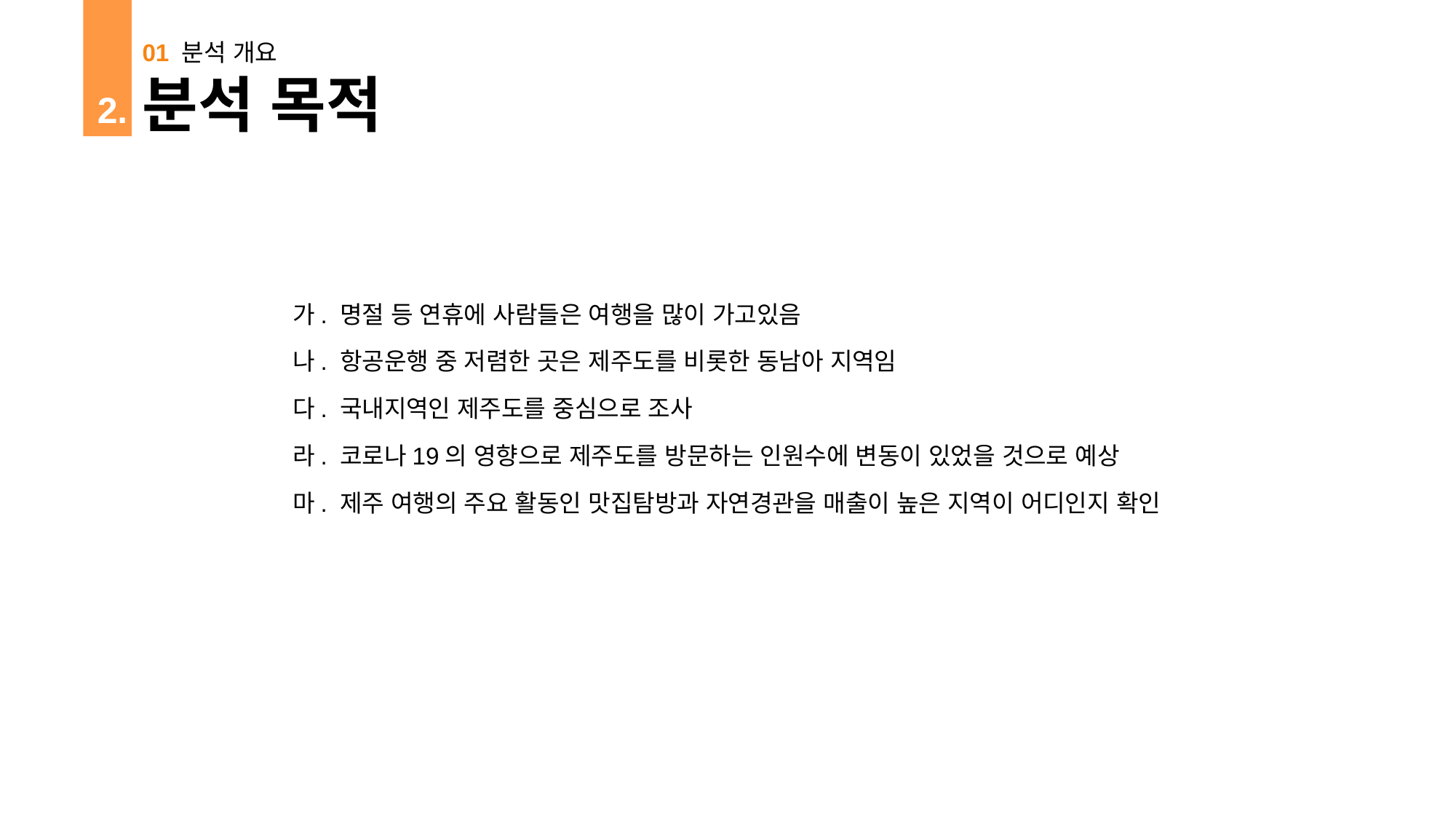

01 분석 개요
분석 목적
 2.
가. 명절 등 연휴에 사람들은 여행을 많이 가고있음
나. 항공운행 중 저렴한 곳은 제주도를 비롯한 동남아 지역임
다. 국내지역인 제주도를 중심으로 조사
라. 코로나19의 영향으로 제주도를 방문하는 인원수에 변동이 있었을 것으로 예상
마. 제주 여행의 주요 활동인 맛집탐방과 자연경관을 매출이 높은 지역이 어디인지 확인